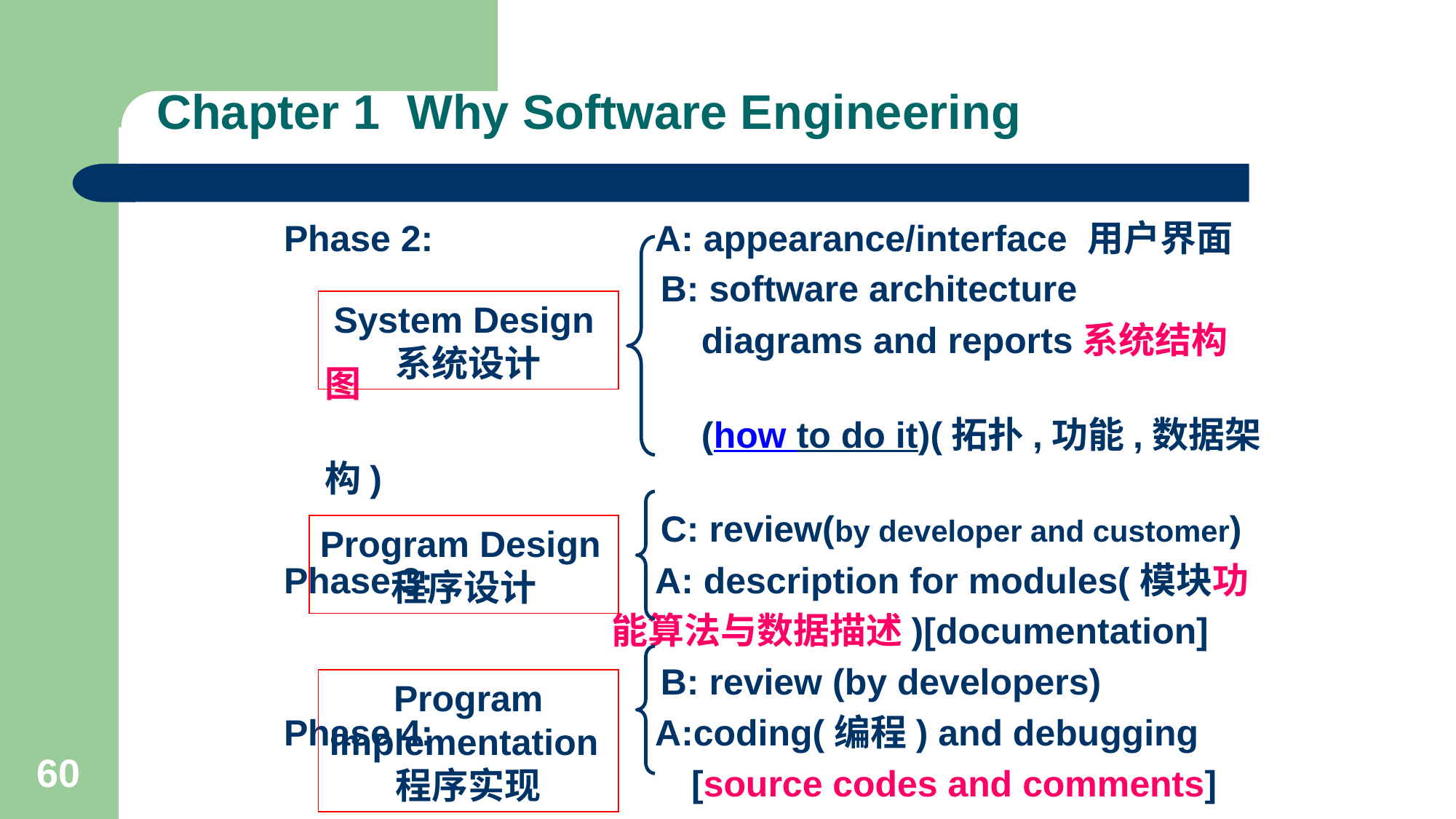

# Chapter 1  Why Software Engineering
Phase 2:                      A: appearance/interface 用户界面
                                     B: software architecture
                                         diagrams and reports系统结构图
                                         (how to do it)(拓扑,功能,数据架构)
                                     C: review(by developer and customer)
Phase 3:                      A: description for modules(模块功
                                       能算法与数据描述)[documentation]
                                     B: review (by developers)
Phase 4:                      A:coding(编程) and debugging
                                        [source codes and comments]
                                     B:review (by developer / coders)

System Design系统设计

Program Design程序设计

Program Implementation程序实现
60